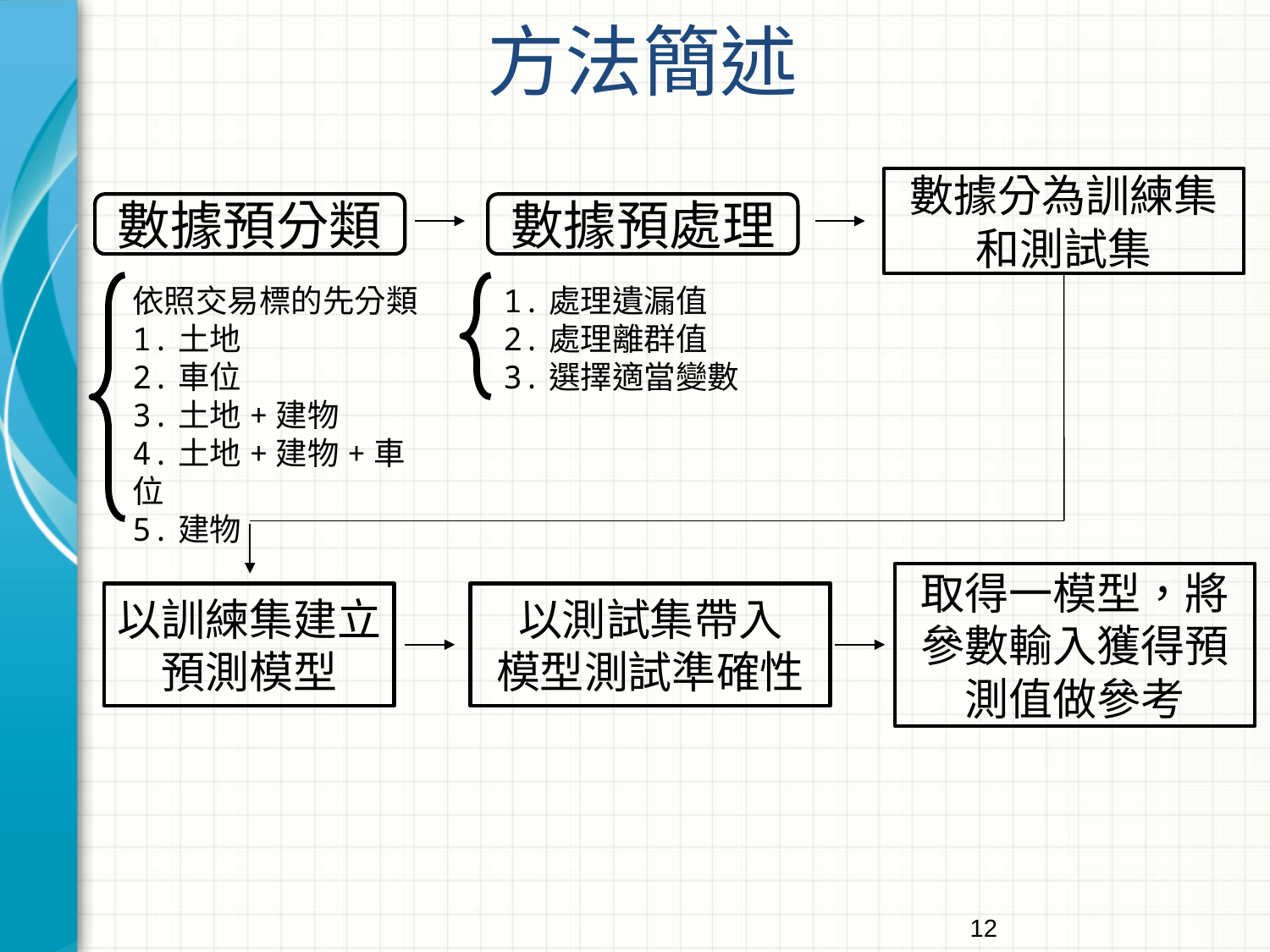

方法簡述
數據分為訓練集和測試集
數據預分類
數據預處理

依照交易標的先分類
1.土地
2.車位
3.土地+建物
4.土地+建物+車位
5.建物

1.處理遺漏值
2.處理離群值
3.選擇適當變數
取得一模型，將參數輸入獲得預測值做參考
以訓練集建立
預測模型
以測試集帶入
模型測試準確性
12